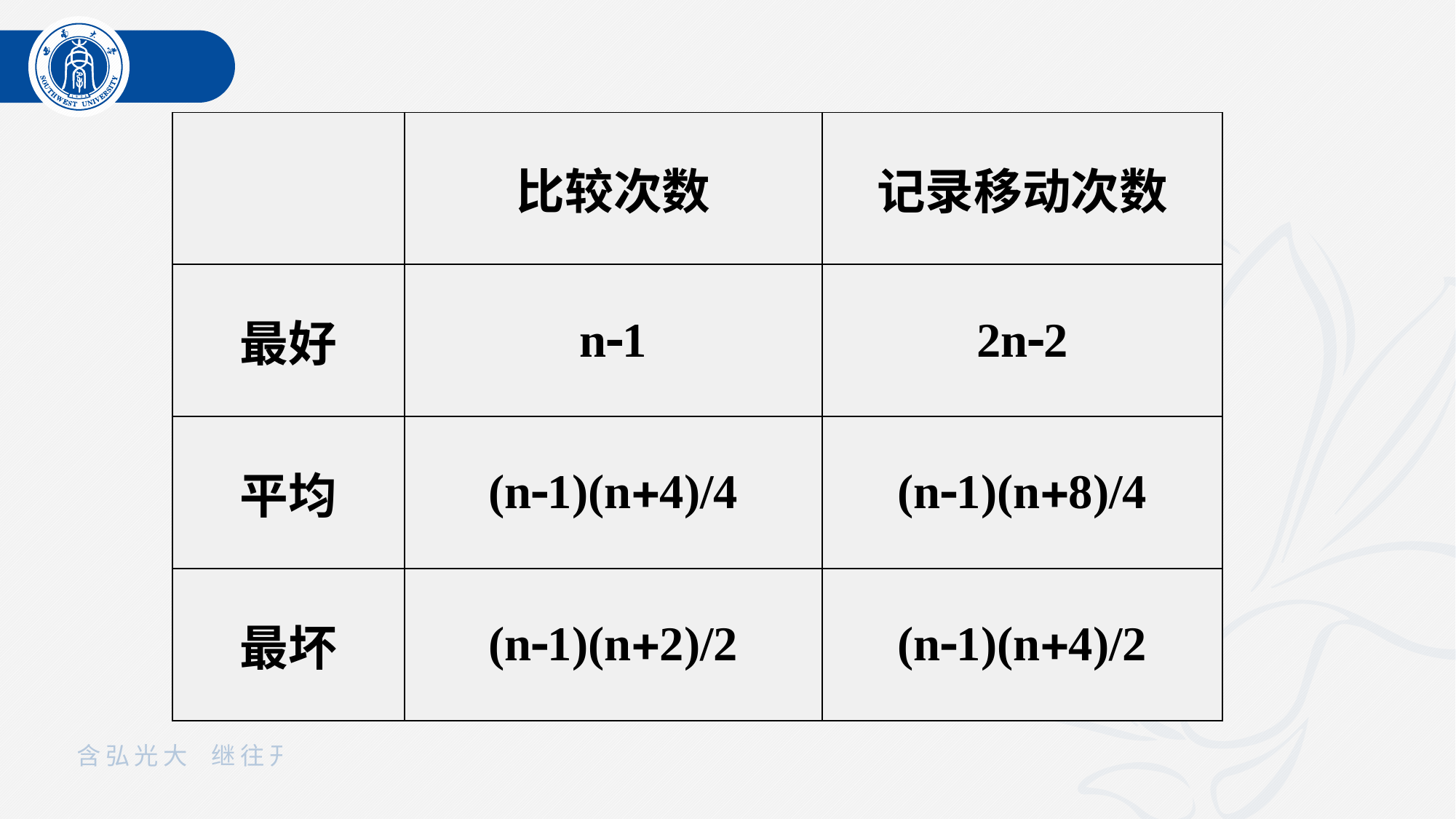

|  | 比较次数 | 记录移动次数 |
| --- | --- | --- |
| 最好 | n−1 | 2n−2 |
| 平均 | (n−1)(n+4)/4 | (n−1)(n+8)/4 |
| 最坏 | (n−1)(n+2)/2 | (n−1)(n+4)/2 |